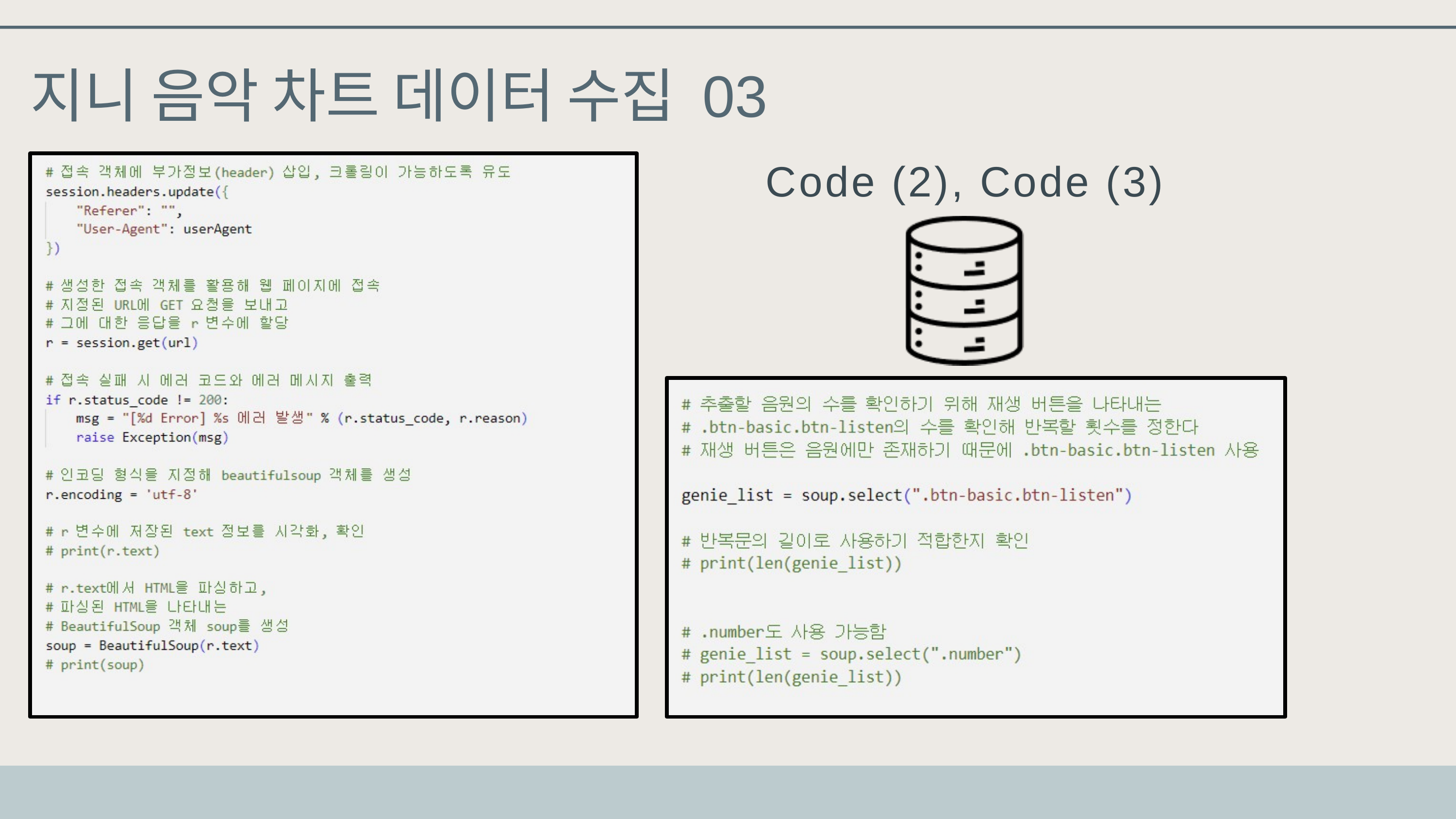

지니 음악 차트 데이터 수집 03
Code (2), Code (3)